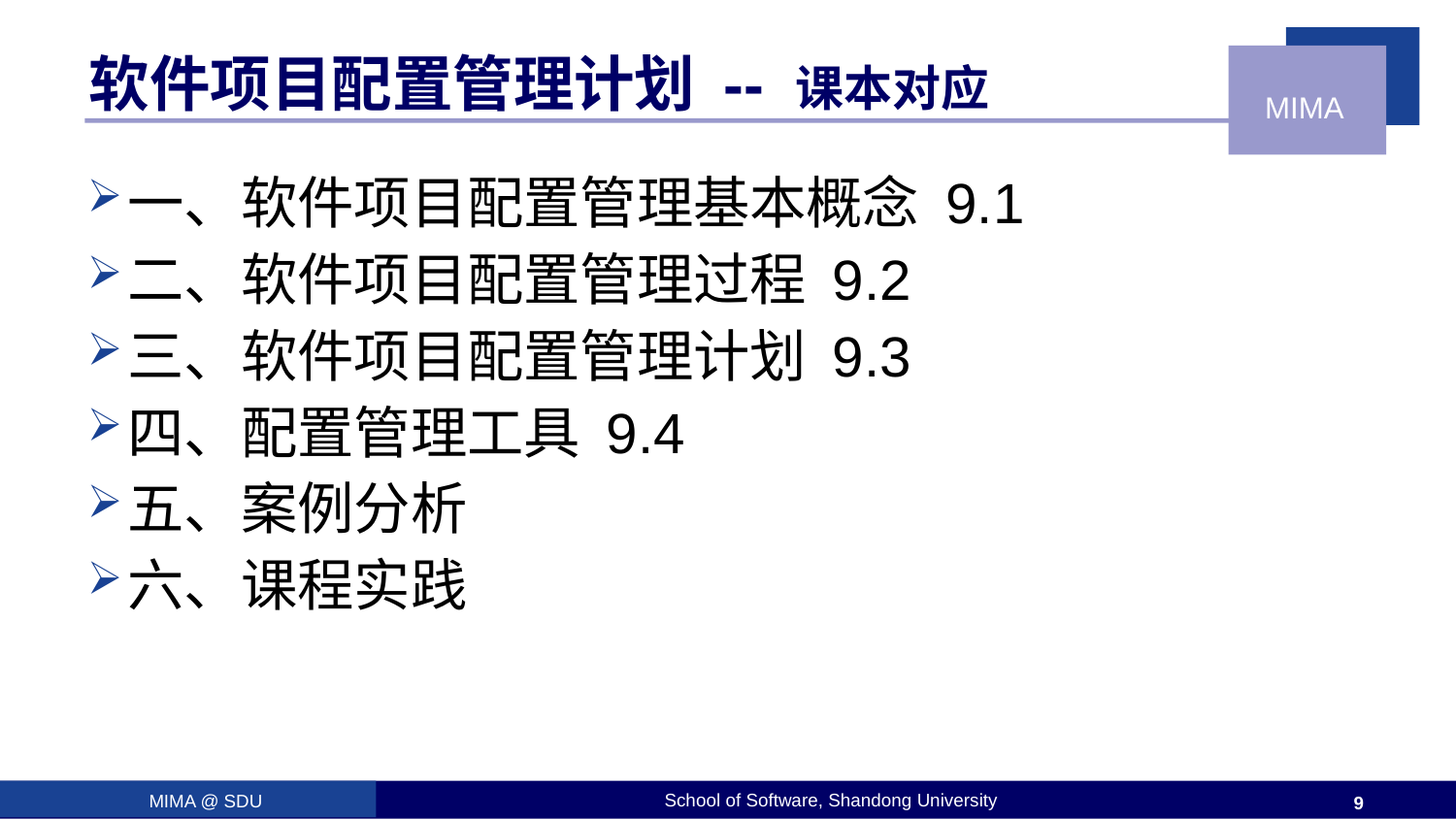

# 软件项目配置管理计划 -- 课本对应
一、软件项目配置管理基本概念 9.1
二、软件项目配置管理过程 9.2
三、软件项目配置管理计划 9.3
四、配置管理工具 9.4
五、案例分析
六、课程实践